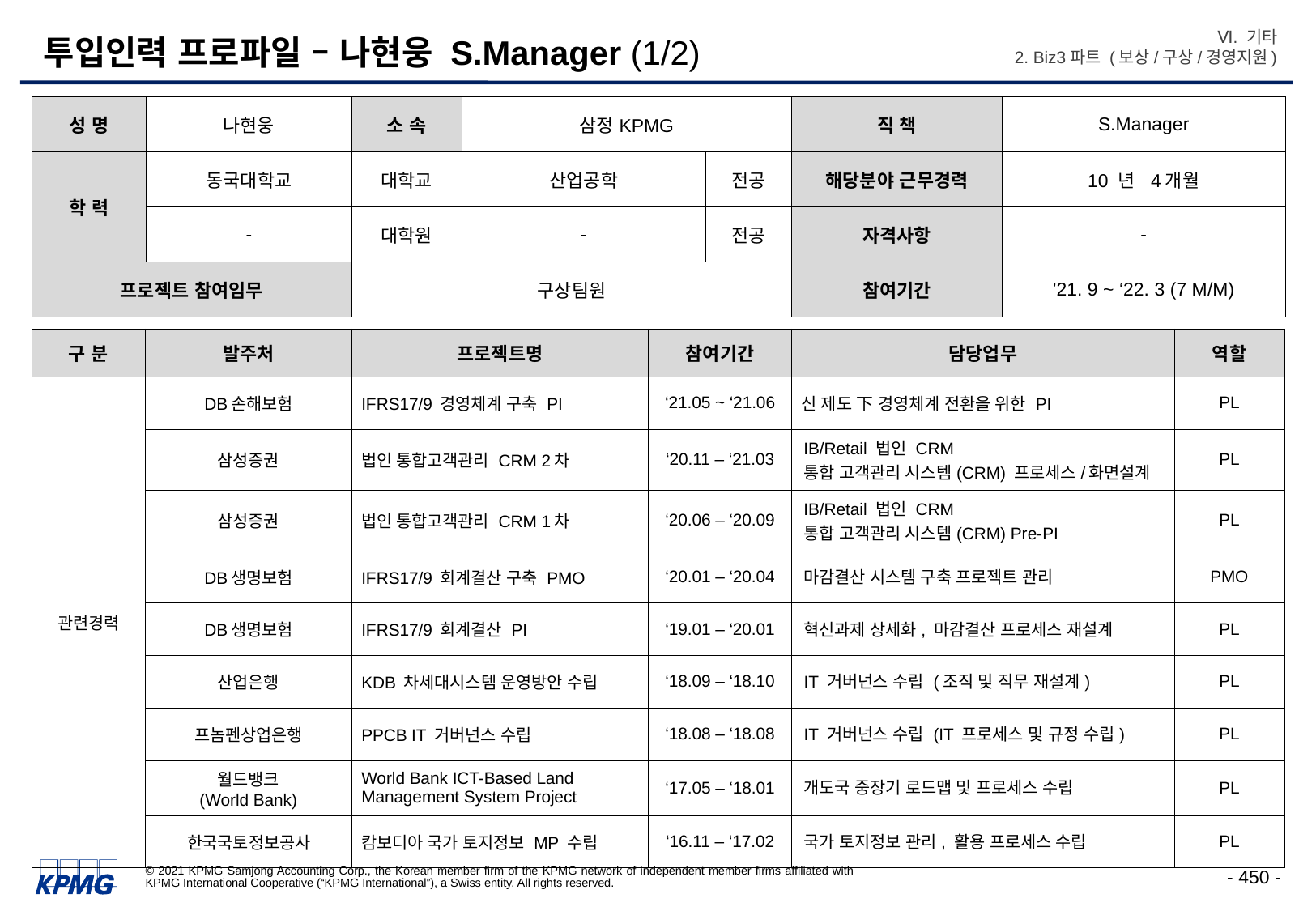

Ⅵ. 기타
2. Biz3파트 (보상/구상/경영지원)
# 투입인력 프로파일 – 나현웅 S.Manager (1/2)
| 성 명 | 나현웅 | 소 속 | 삼정KPMG |  | 직 책 | S.Manager |
| --- | --- | --- | --- | --- | --- | --- |
| 학 력 | 동국대학교 | 대학교 | 산업공학 | 전공 | 해당분야 근무경력 | 10 년 4개월 |
|  | - | 대학원 | - | 전공 | 자격사항 | - |
| 프로젝트 참여임무 |  | 구상팀원 |  |  | 참여기간 | ’21. 9 ~ ‘22. 3 (7 M/M) |
| 구 분 | 발주처 | 프로젝트명 | 참여기간 | 담당업무 | 역할 |
| --- | --- | --- | --- | --- | --- |
| 관련경력 | DB손해보험 | IFRS17/9 경영체계 구축 PI | ‘21.05 ~ ‘21.06 | 신 제도 下 경영체계 전환을 위한 PI | PL |
|  | 삼성증권 | 법인 통합고객관리 CRM 2차 | ‘20.11 – ‘21.03 | IB/Retail 법인 CRM 통합 고객관리 시스템(CRM) 프로세스/화면설계 | PL |
|  | 삼성증권 | 법인 통합고객관리 CRM 1차 | ‘20.06 – ‘20.09 | IB/Retail 법인 CRM 통합 고객관리 시스템(CRM) Pre-PI | PL |
|  | DB생명보험 | IFRS17/9 회계결산 구축 PMO | ‘20.01 – ‘20.04 | 마감결산 시스템 구축 프로젝트 관리 | PMO |
|  | DB생명보험 | IFRS17/9 회계결산 PI | ‘19.01 – ‘20.01 | 혁신과제 상세화, 마감결산 프로세스 재설계 | PL |
|  | 산업은행 | KDB 차세대시스템 운영방안 수립 | ‘18.09 – ‘18.10 | IT 거버넌스 수립 (조직 및 직무 재설계) | PL |
|  | 프놈펜상업은행 | PPCB IT 거버넌스 수립 | ‘18.08 – ‘18.08 | IT 거버넌스 수립 (IT 프로세스 및 규정 수립) | PL |
|  | 월드뱅크 (World Bank) | World Bank ICT-Based Land Management System Project | ‘17.05 – ‘18.01 | 개도국 중장기 로드맵 및 프로세스 수립 | PL |
|  | 한국국토정보공사 | 캄보디아 국가 토지정보 MP 수립 | ‘16.11 – ‘17.02 | 국가 토지정보 관리, 활용 프로세스 수립 | PL |